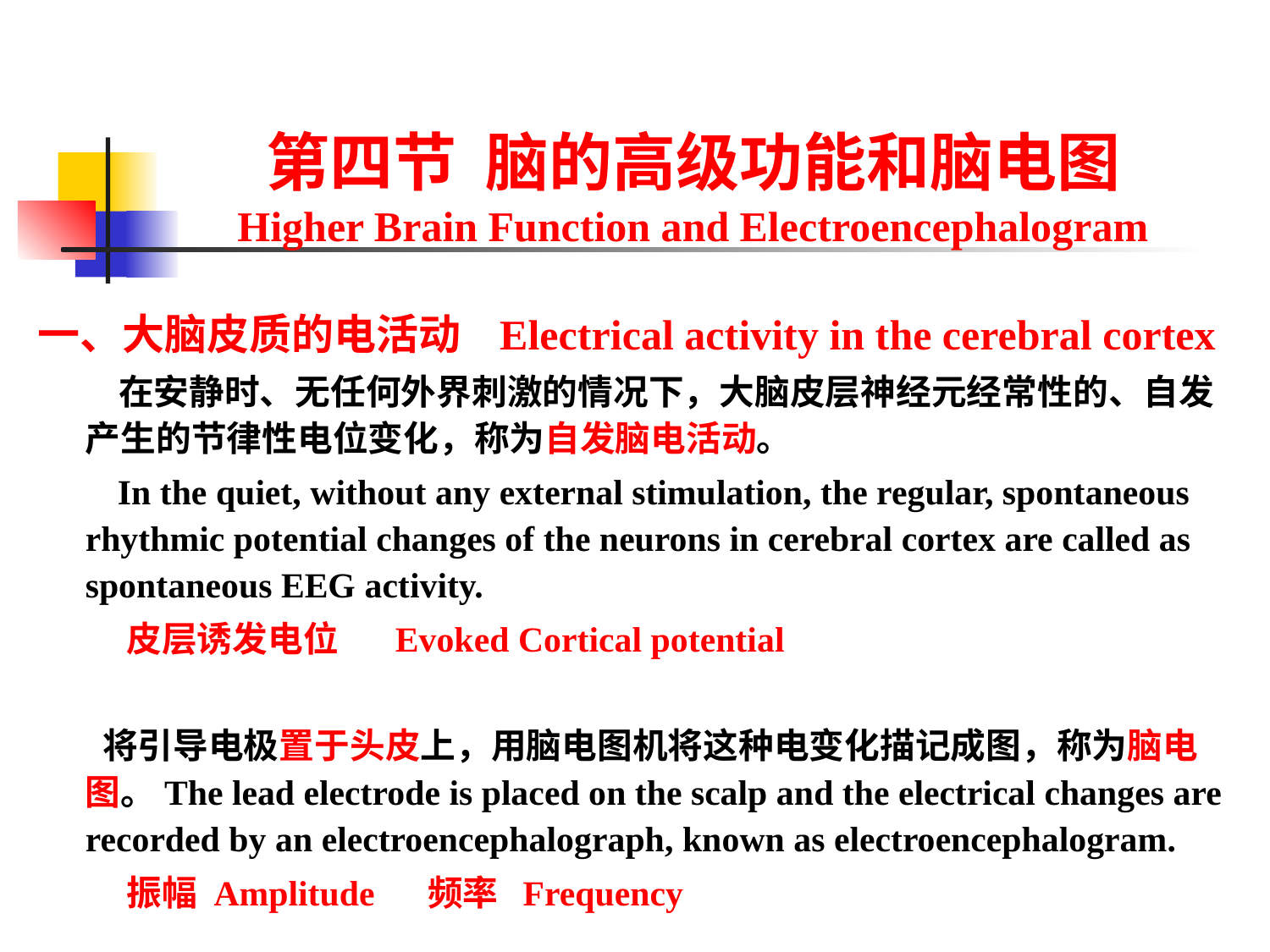

第四节  脑的高级功能和脑电图
Higher Brain Function and Electroencephalogram
一、大脑皮质的电活动   Electrical activity in the cerebral cortex
         在安静时、无任何外界刺激的情况下，大脑皮层神经元经常性的、自发产生的节律性电位变化，称为自发脑电活动。
         In the quiet, without any external stimulation, the regular, spontaneous rhythmic potential changes of the neurons in cerebral cortex are called as spontaneous EEG activity.
          皮层诱发电位      Evoked Cortical potential

       将引导电极置于头皮上，用脑电图机将这种电变化描记成图，称为脑电图。The lead electrode is placed on the scalp and the electrical changes are recorded by an electroencephalograph, known as electroencephalogram.
          振幅 Amplitude     频率  Frequency